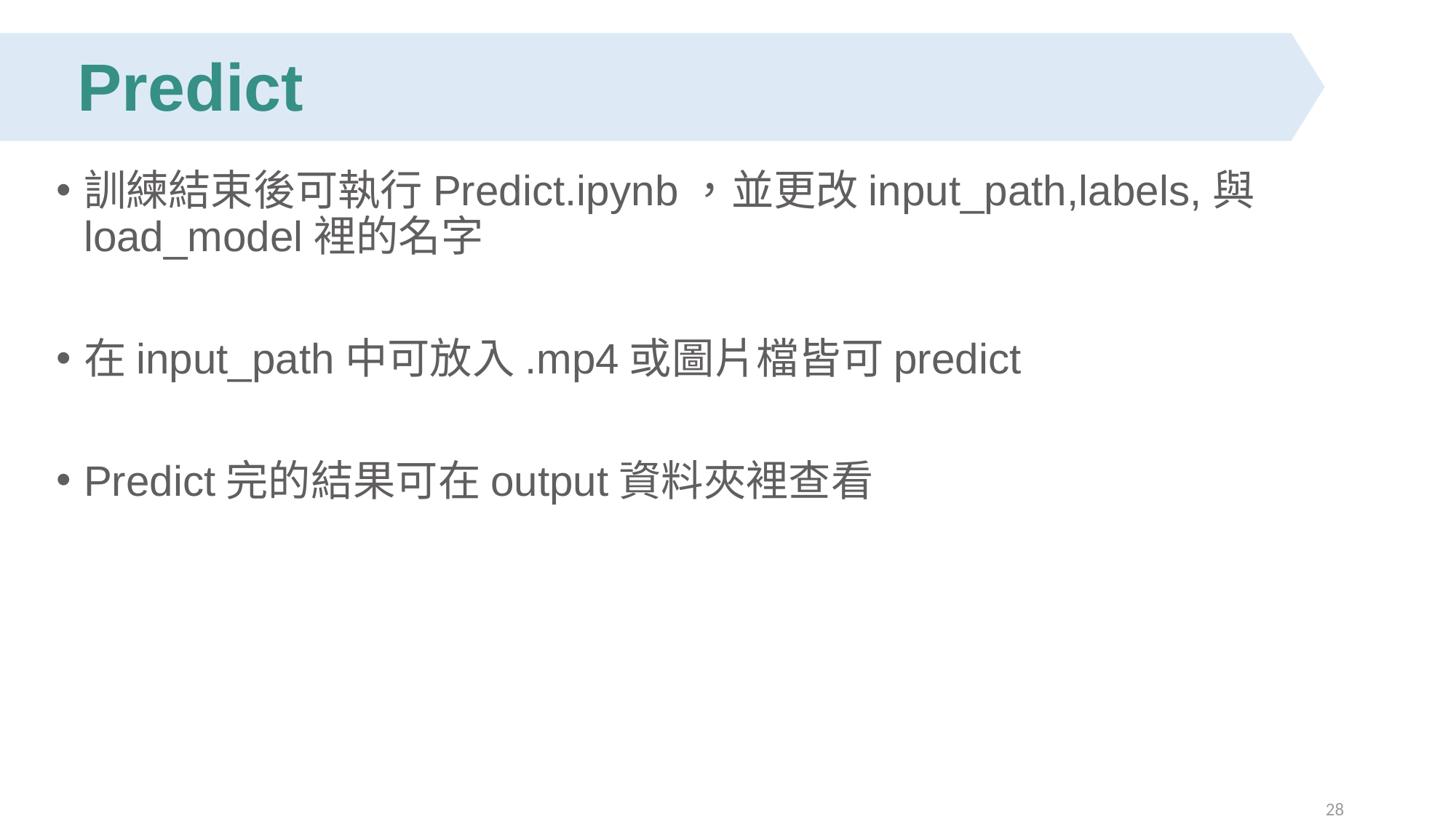

# Predict
訓練結束後可執行Predict.ipynb，並更改input_path,labels,與load_model裡的名字

在input_path中可放入.mp4或圖片檔皆可predict

Predict完的結果可在output資料夾裡查看
28